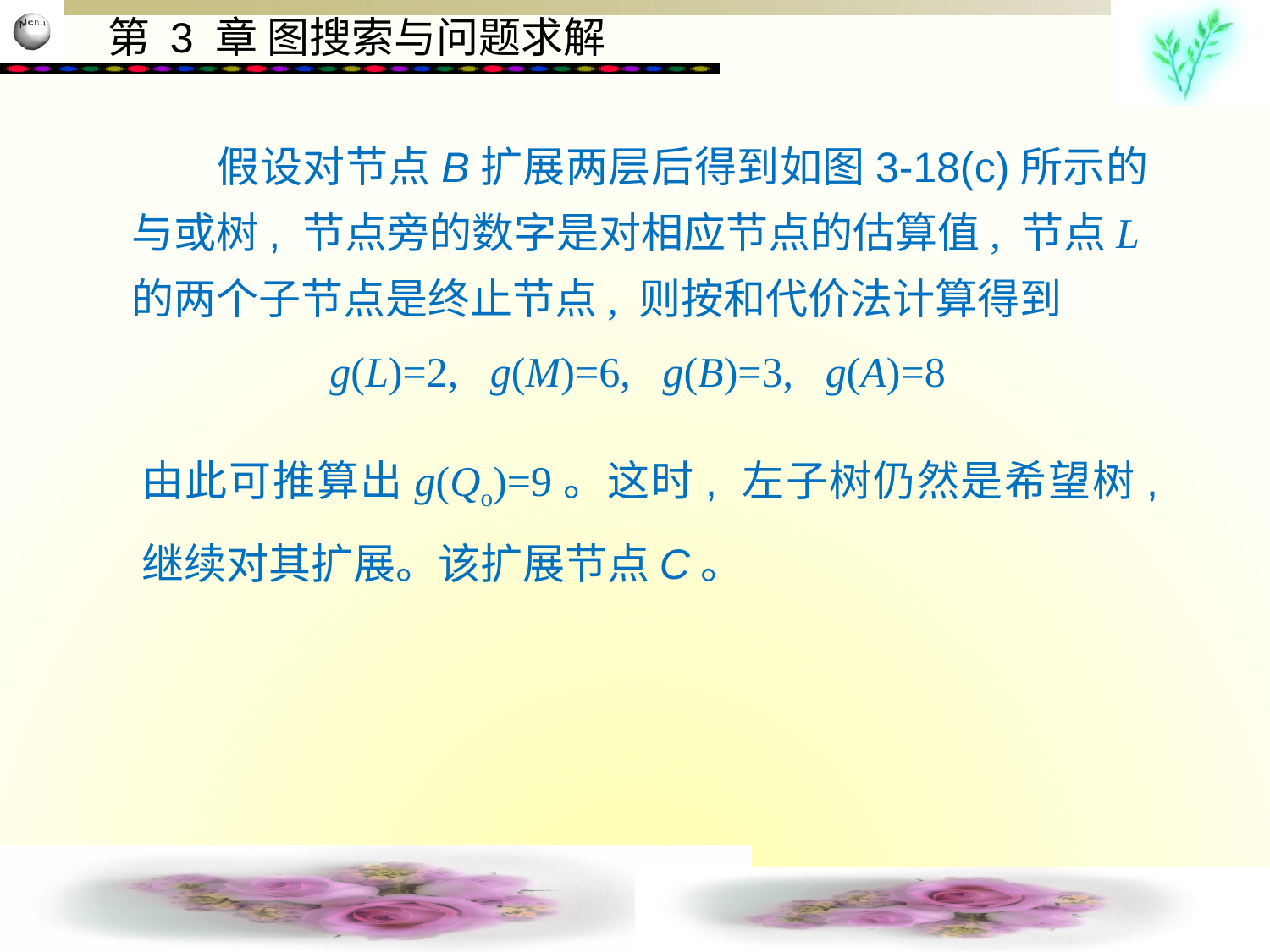

假设对节点B扩展两层后得到如图3-18(c)所示的与或树, 节点旁的数字是对相应节点的估算值, 节点L的两个子节点是终止节点, 则按和代价法计算得到
g(L)=2,   g(M)=6,   g(B)=3,   g(A)=8
由此可推算出g(Qo)=9。这时, 左子树仍然是希望树, 继续对其扩展。该扩展节点C。